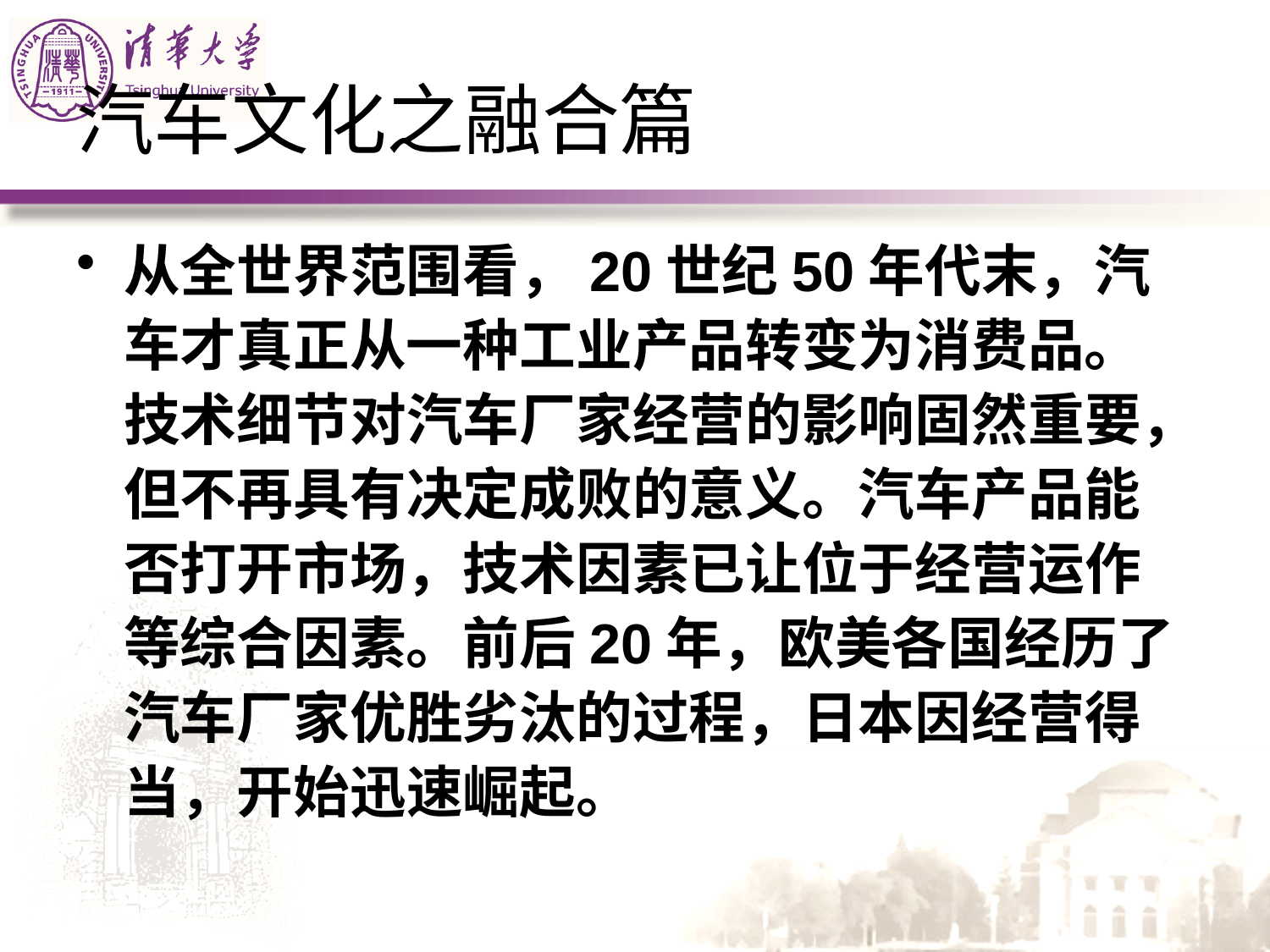

# 汽车文化之融合篇
从全世界范围看，20世纪50年代末，汽车才真正从一种工业产品转变为消费品。技术细节对汽车厂家经营的影响固然重要，但不再具有决定成败的意义。汽车产品能否打开市场，技术因素已让位于经营运作等综合因素。前后20年，欧美各国经历了汽车厂家优胜劣汰的过程，日本因经营得当，开始迅速崛起。